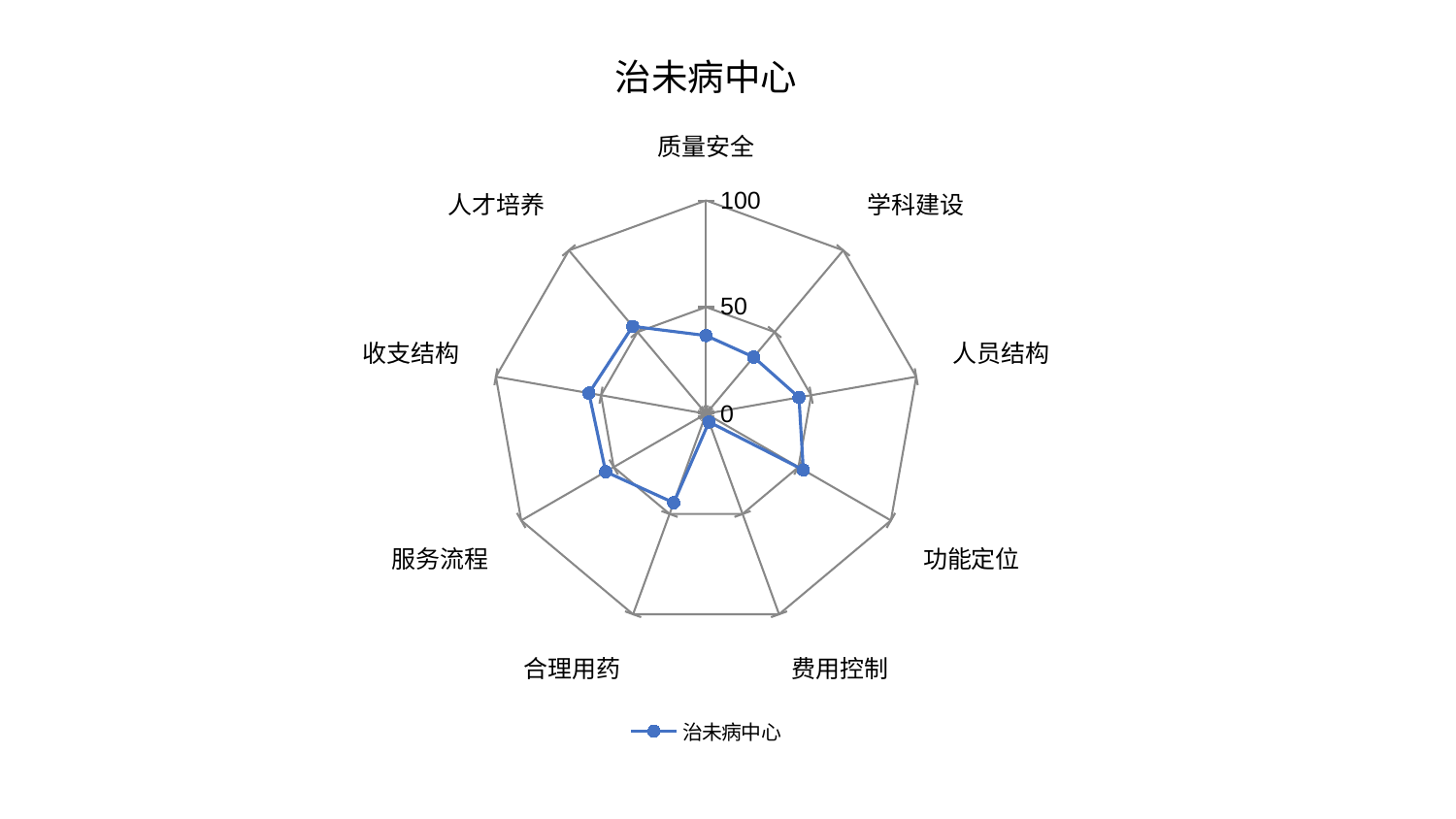

### Chart: 治未病中心

| Category | 治未病中心 |
|---|---|
| 质量安全 | 36.66625412178169 |
| 学科建设 | 34.71023862663901 |
| 人员结构 | 44.19824363957901 |
| 功能定位 | 52.62865336263774 |
| 费用控制 | 4.100894356617703 |
| 合理用药 | 44.389061148295504 |
| 服务流程 | 54.33983009142423 |
| 收支结构 | 55.73310390971146 |
| 人才培养 | 53.51209031728363 |
79